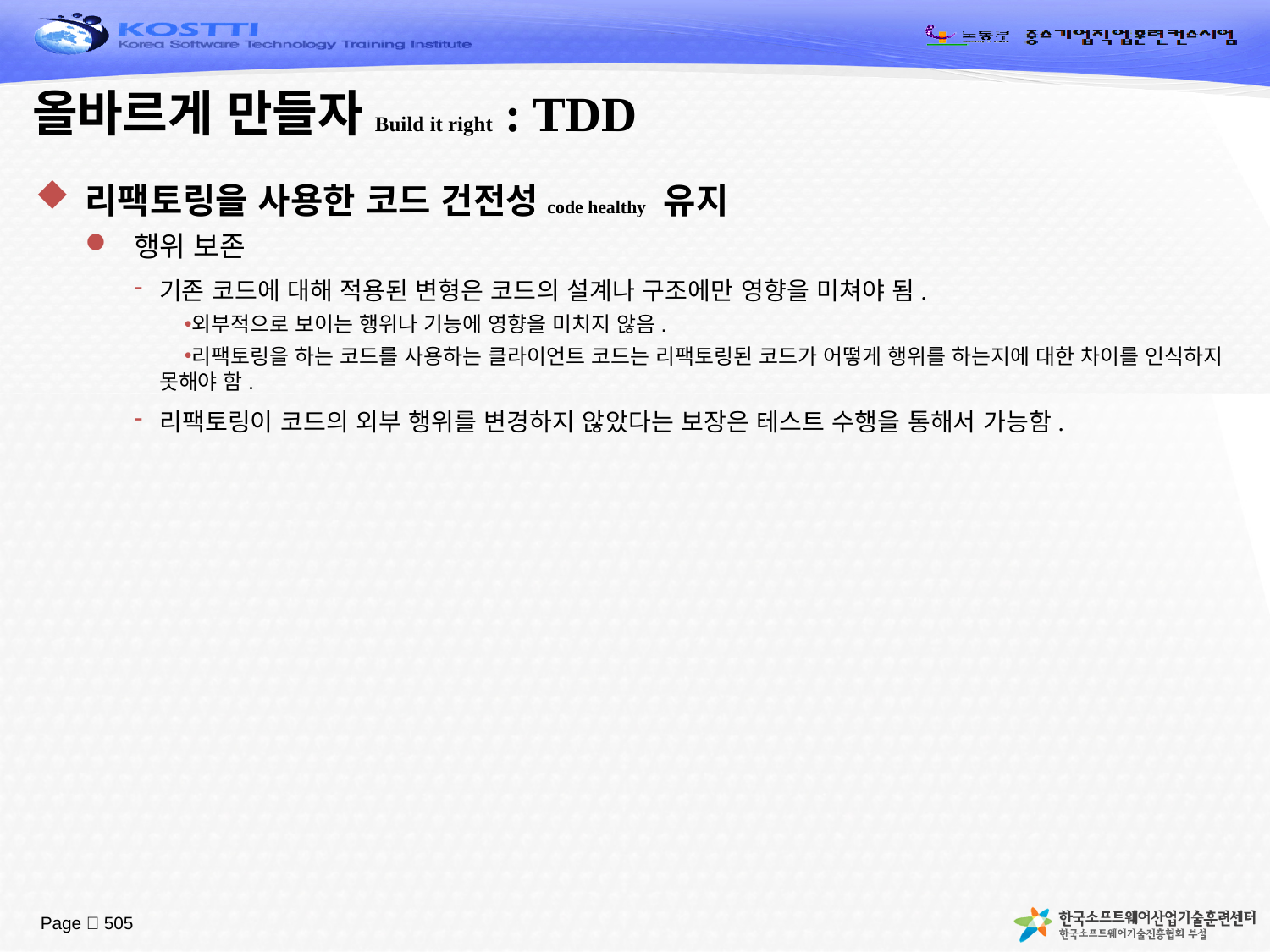

# 올바르게 만들자Build it right : TDD
리팩토링을 사용한 코드 건전성code healthy 유지
행위 보존
기존 코드에 대해 적용된 변형은 코드의 설계나 구조에만 영향을 미쳐야 됨.
외부적으로 보이는 행위나 기능에 영향을 미치지 않음.
리팩토링을 하는 코드를 사용하는 클라이언트 코드는 리팩토링된 코드가 어떻게 행위를 하는지에 대한 차이를 인식하지 못해야 함.
리팩토링이 코드의 외부 행위를 변경하지 않았다는 보장은 테스트 수행을 통해서 가능함.